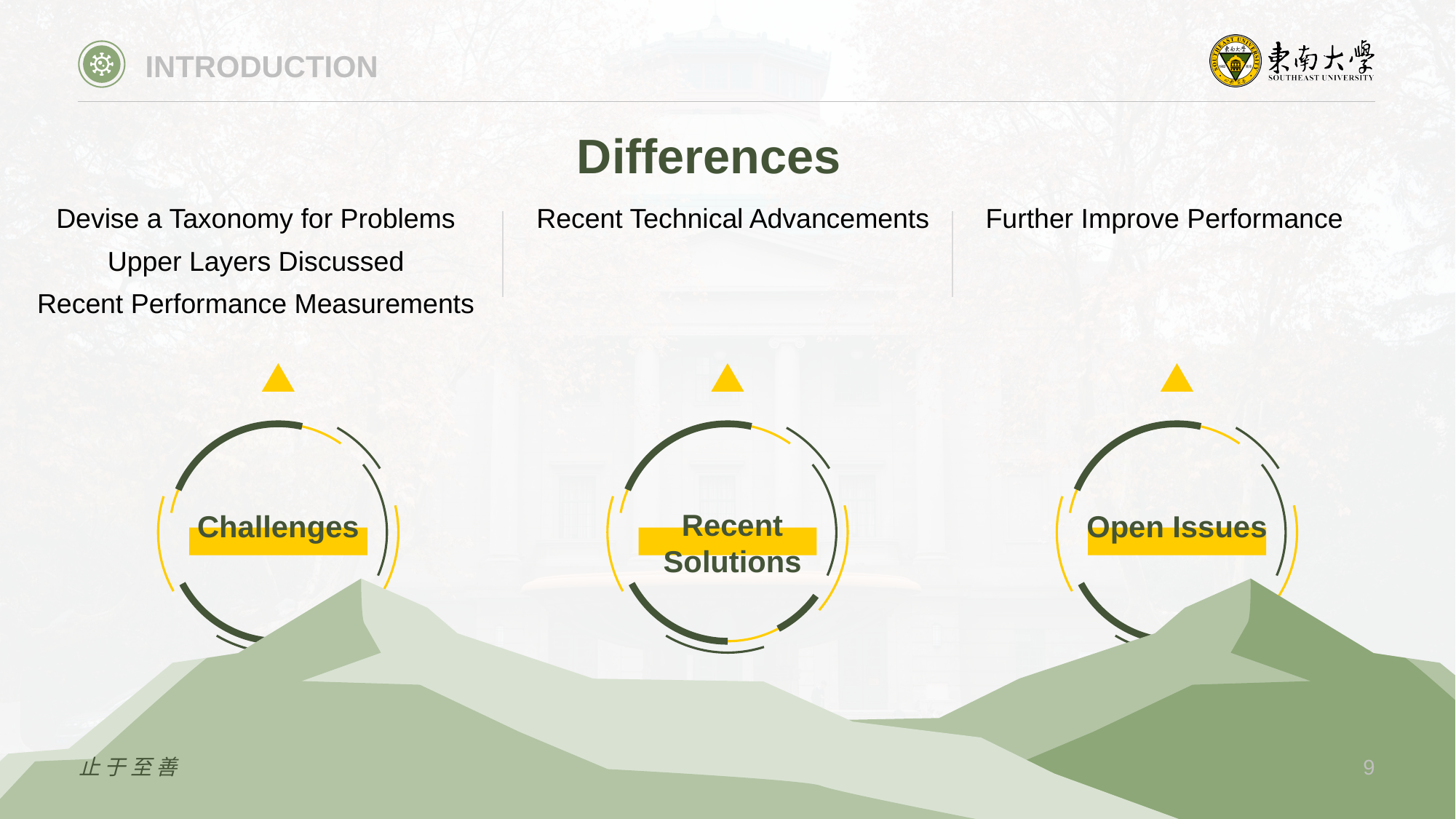

INTRODUCTION
Differences
Devise a Taxonomy for Problems
Upper Layers Discussed
Recent Performance Measurements
Recent Technical Advancements
Further Improve Performance

Recent Solutions
Challenges
Open Issues

止于至善
9